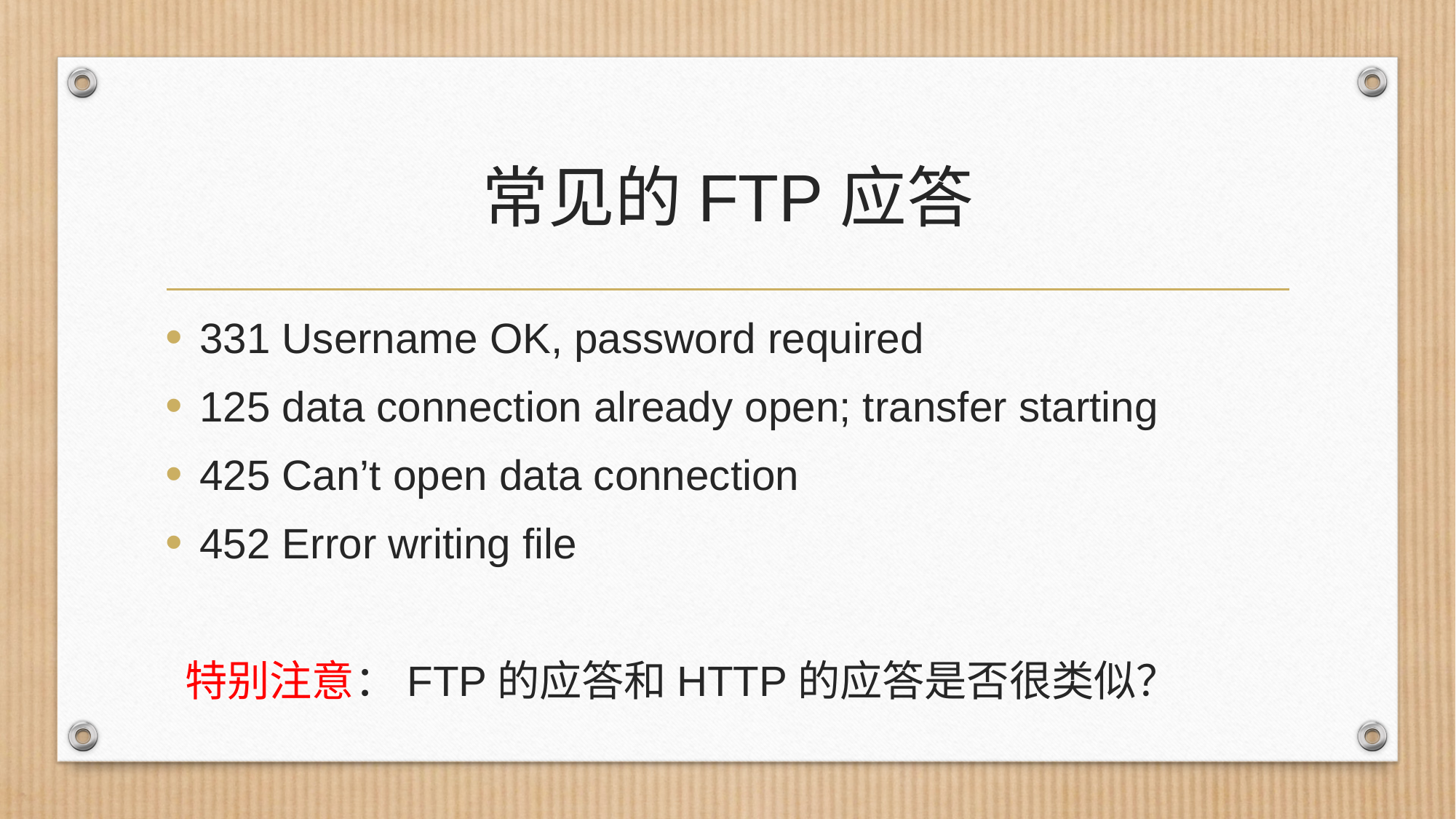

# 常见的FTP应答
331 Username OK, password required
125 data connection already open; transfer starting
425 Can’t open data connection
452 Error writing file

 特别注意：FTP的应答和HTTP的应答是否很类似？